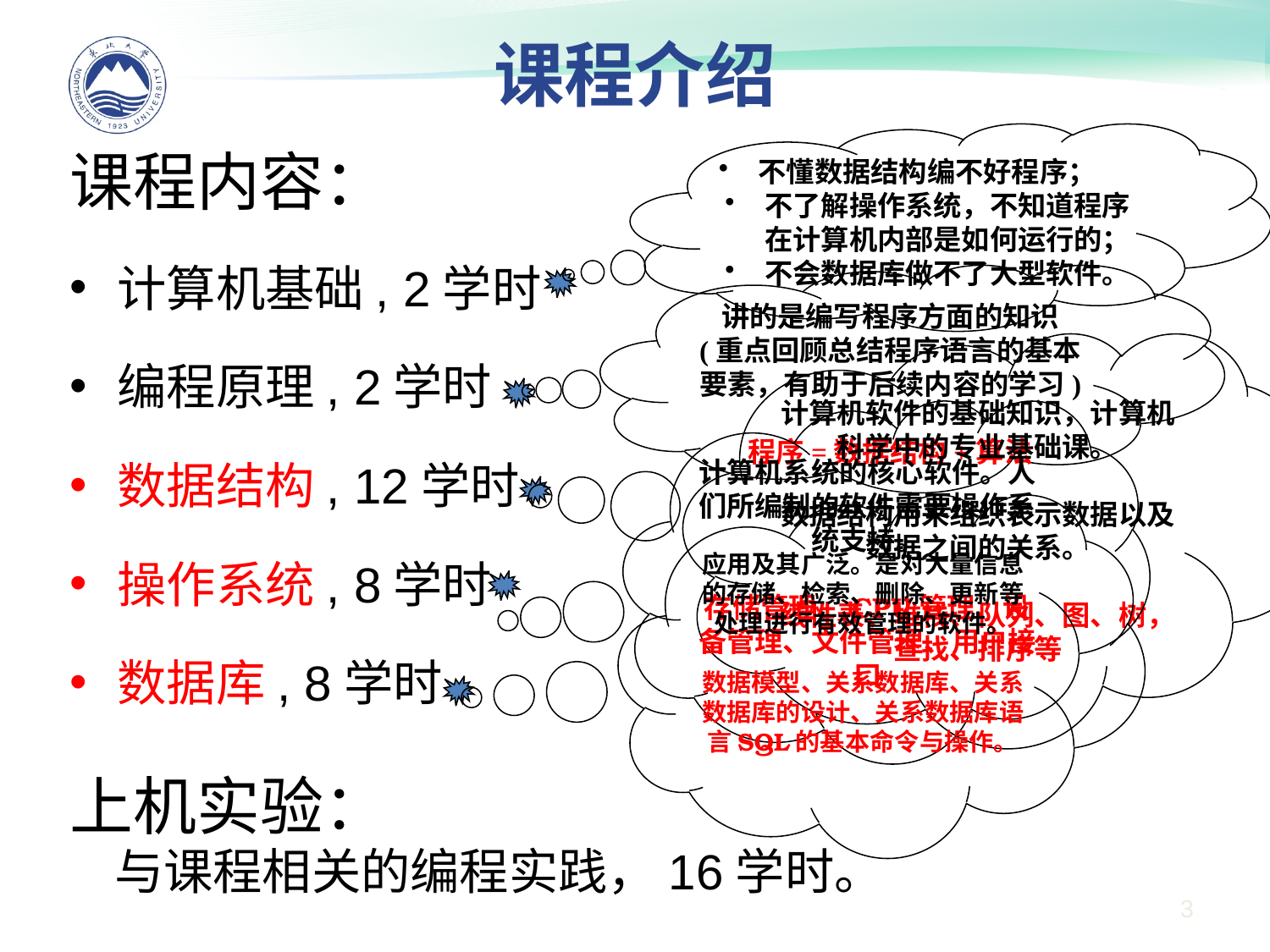

# 课程介绍
不懂数据结构编不好程序；
不了解操作系统，不知道程序在计算机内部是如何运行的；
不会数据库做不了大型软件。
课程内容：
计算机基础, 2学时
编程原理, 2学时
数据结构, 12学时
操作系统, 8学时
数据库, 8学时

上机实验：
   与课程相关的编程实践，16学时。
讲的是编写程序方面的知识
(重点回顾总结程序语言的基本要素，有助于后续内容的学习)

程序=数据结构+算法

计算机软件的基础知识，计算机科学中的专业基础课。

数据结构用来组织表示数据以及数据之间的关系。

线性表、堆栈、队列、图、树，查找、排序等

计算机系统的核心软件。人们所编制的软件需要操作系统支持。

存储管理、CPU管理、设备管理、文件管理、用户接口

应用及其广泛。是对大量信息的存储、检索、删除、更新等处理进行有效管理的软件。

数据模型、关系数据库、关系数据库的设计、关系数据库语言SQL的基本命令与操作。

3